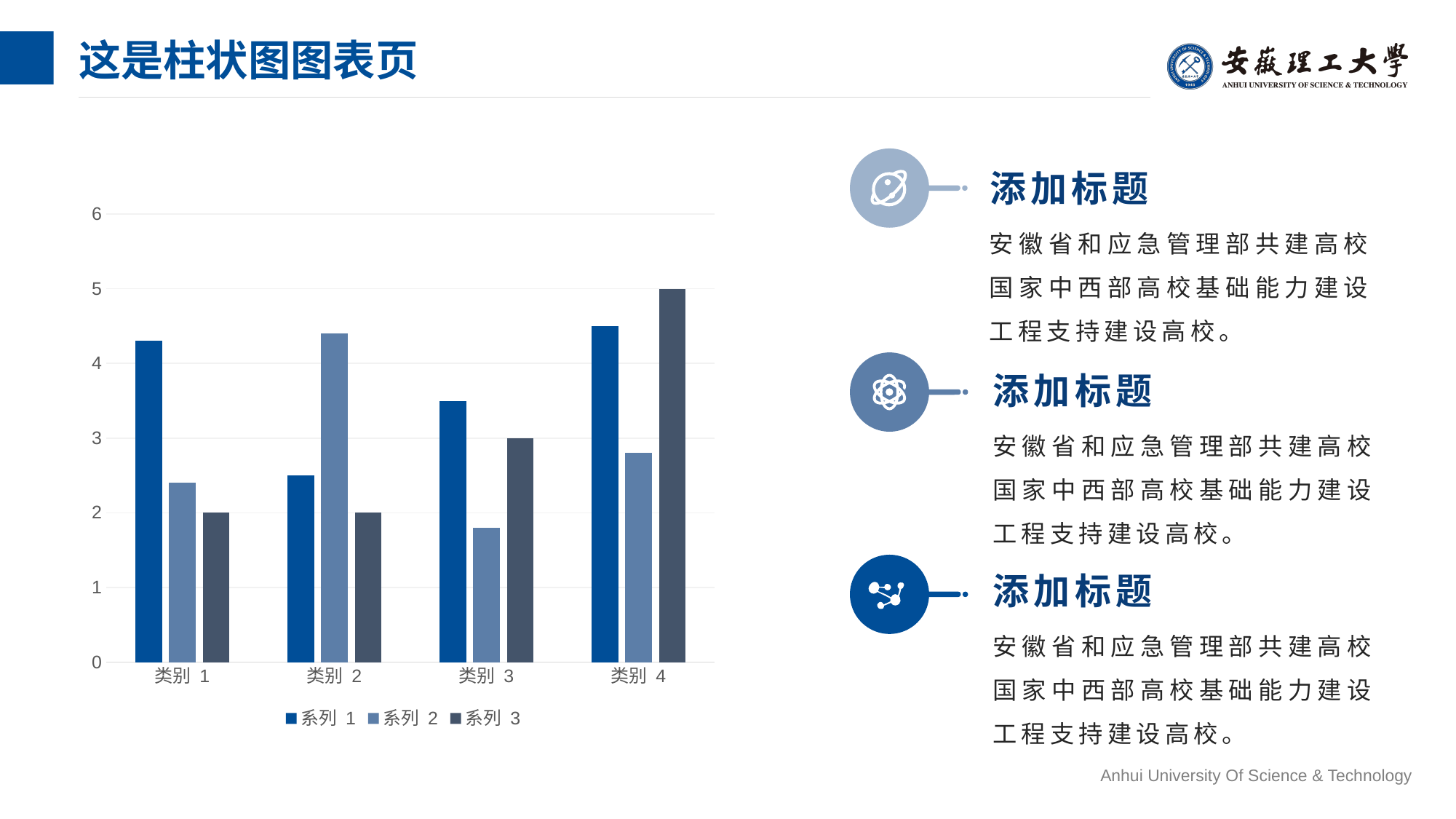

# 这是柱状图图表页

添加标题
安徽省和应急管理部共建高校国家中西部高校基础能力建设工程支持建设高校。

### Chart

| Category | 系列 1 | 系列 2 | 系列 3 |
|---|---|---|---|
| 类别 1 | 4.3 | 2.4 | 2.0 |
| 类别 2 | 2.5 | 4.4 | 2.0 |
| 类别 3 | 3.5 | 1.8 | 3.0 |
| 类别 4 | 4.5 | 2.8 | 5.0 |
添加标题
安徽省和应急管理部共建高校国家中西部高校基础能力建设工程支持建设高校。

添加标题
安徽省和应急管理部共建高校国家中西部高校基础能力建设工程支持建设高校。